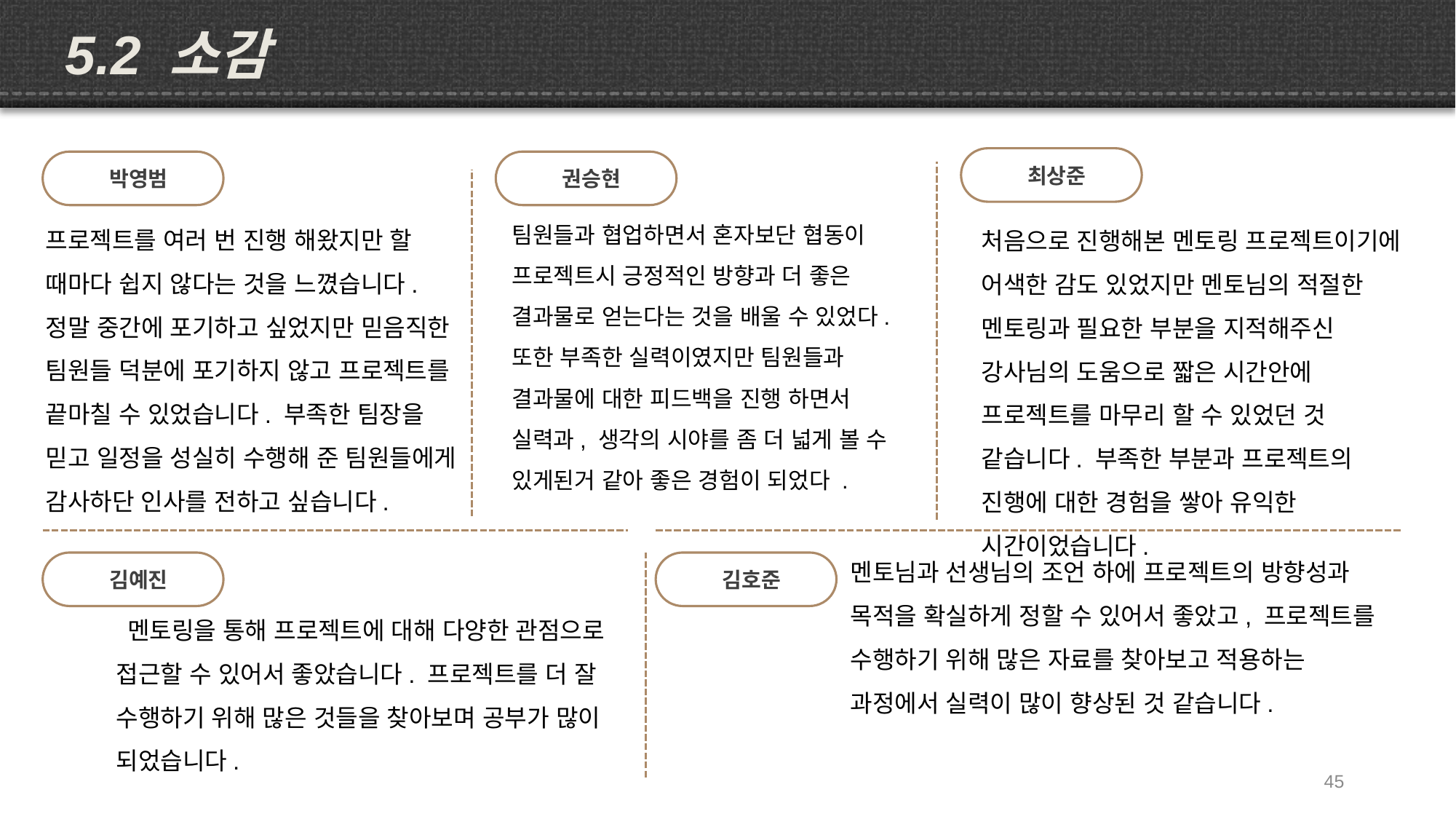

5.2 소감

 최상준
 박영범
 권승현
팀원들과 협업하면서 혼자보단 협동이 프로젝트시 긍정적인 방향과 더 좋은 결과물로 얻는다는 것을 배울 수 있었다.
또한 부족한 실력이였지만 팀원들과 결과물에 대한 피드백을 진행 하면서 실력과, 생각의 시야를 좀 더 넓게 볼 수 있게된거 같아 좋은 경험이 되었다 .
프로젝트를 여러 번 진행 해왔지만 할 때마다 쉽지 않다는 것을 느꼈습니다. 정말 중간에 포기하고 싶었지만 믿음직한 팀원들 덕분에 포기하지 않고 프로젝트를 끝마칠 수 있었습니다. 부족한 팀장을 믿고 일정을 성실히 수행해 준 팀원들에게 감사하단 인사를 전하고 싶습니다.
처음으로 진행해본 멘토링 프로젝트이기에 어색한 감도 있었지만 멘토님의 적절한 멘토링과 필요한 부분을 지적해주신 강사님의 도움으로 짧은 시간안에 프로젝트를 마무리 할 수 있었던 것 같습니다. 부족한 부분과 프로젝트의 진행에 대한 경험을 쌓아 유익한 시간이었습니다.
멘토님과 선생님의 조언 하에 프로젝트의 방향성과 목적을 확실하게 정할 수 있어서 좋았고, 프로젝트를 수행하기 위해 많은 자료를 찾아보고 적용하는 과정에서 실력이 많이 향상된 것 같습니다.
 김예진
 김호준
 멘토링을 통해 프로젝트에 대해 다양한 관점으로 접근할 수 있어서 좋았습니다. 프로젝트를 더 잘 수행하기 위해 많은 것들을 찾아보며 공부가 많이 되었습니다.
45